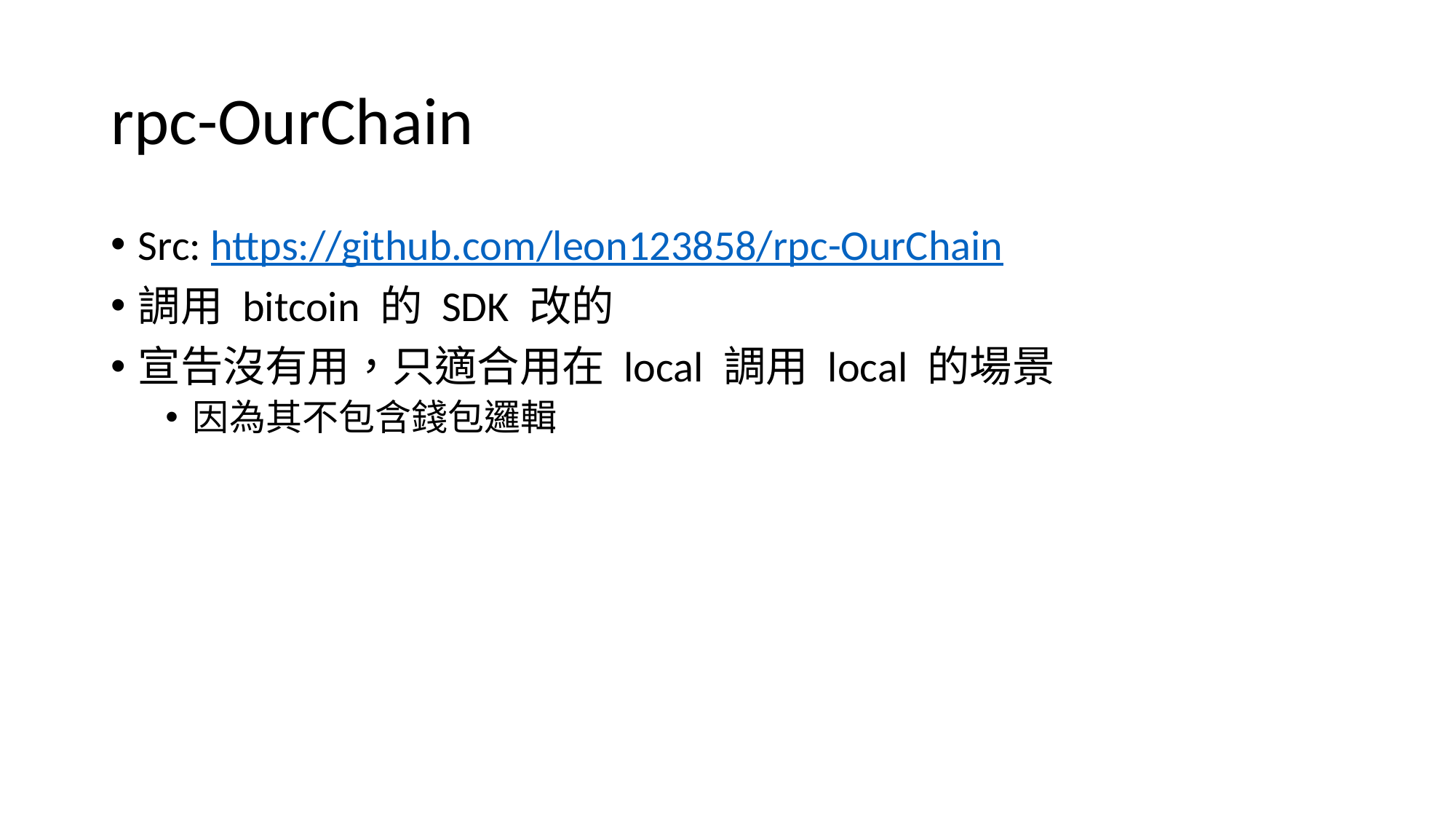

# rpc-OurChain
Src: https://github.com/leon123858/rpc-OurChain
調用 bitcoin 的 SDK 改的
宣告沒有用，只適合用在 local 調用 local 的場景
因為其不包含錢包邏輯